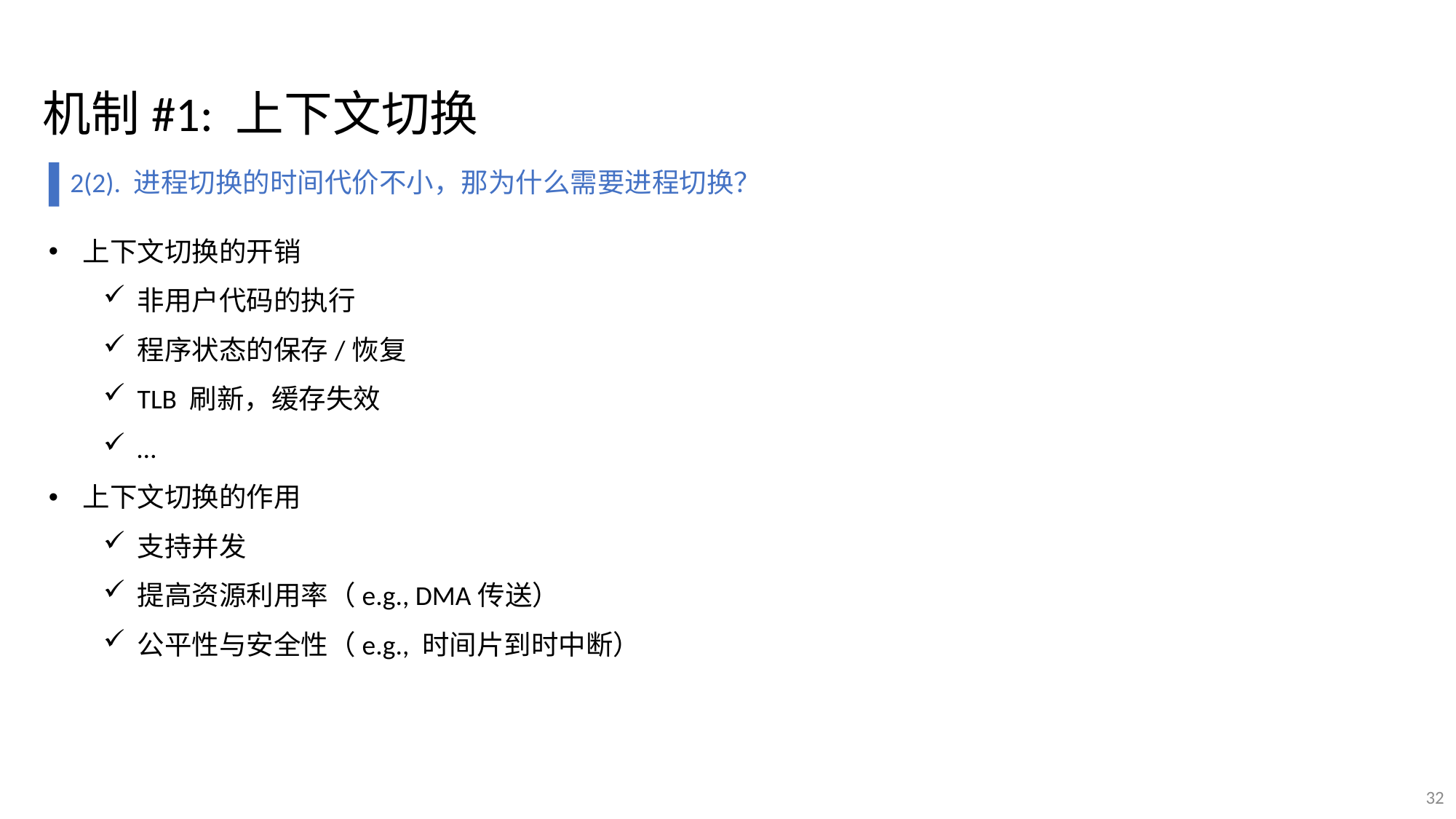

机制#1: 上下文切换
2(2). 进程切换的时间代价不小，那为什么需要进程切换？

上下文切换的开销
非用户代码的执行
程序状态的保存/恢复
TLB 刷新，缓存失效
…
上下文切换的作用
支持并发
提高资源利用率（e.g., DMA传送）
公平性与安全性（e.g., 时间片到时中断）
32